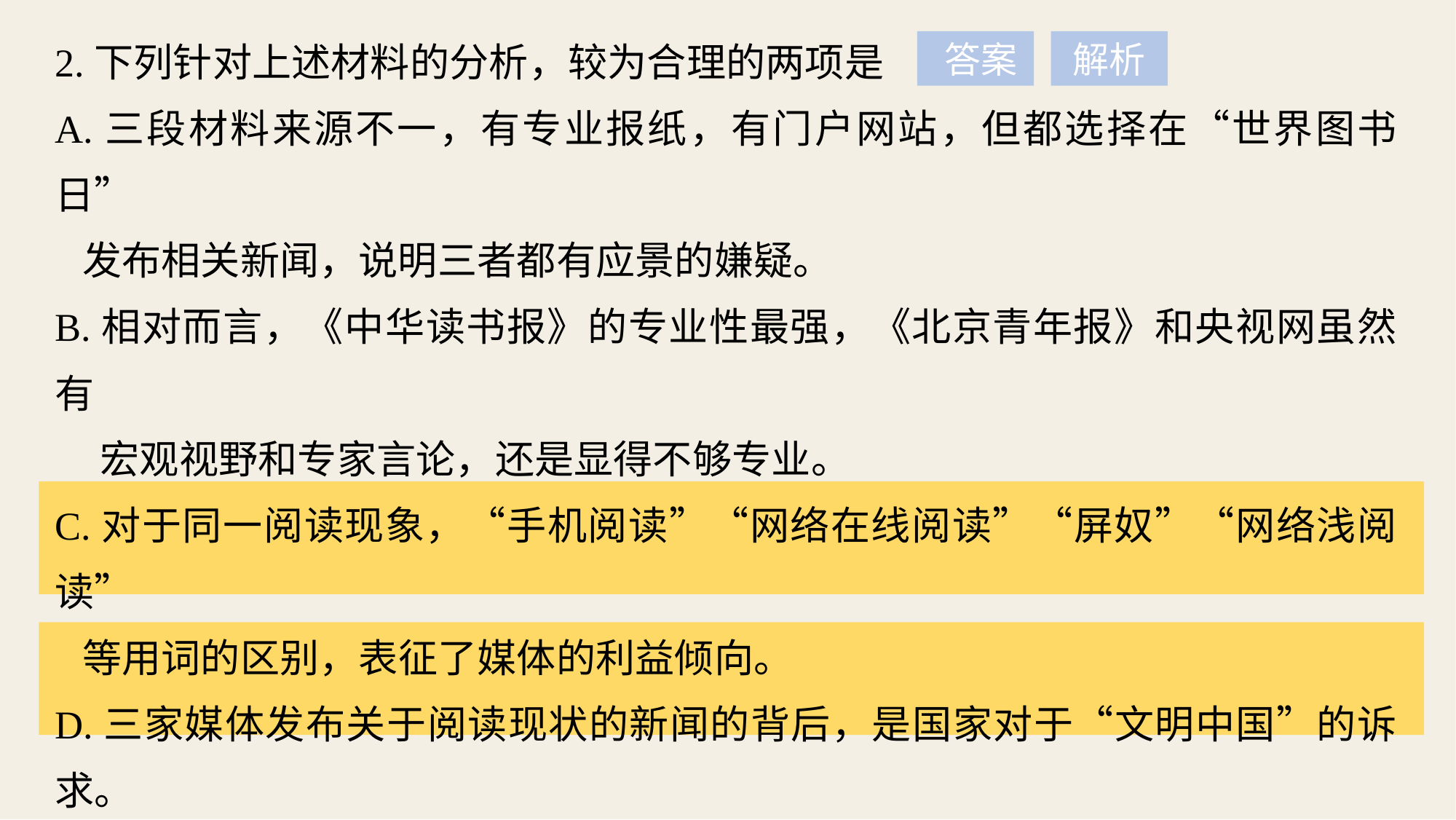

2.下列针对上述材料的分析，较为合理的两项是
A.三段材料来源不一，有专业报纸，有门户网站，但都选择在“世界图书日”
  发布相关新闻，说明三者都有应景的嫌疑。
B.相对而言，《中华读书报》的专业性最强，《北京青年报》和央视网虽然有
    宏观视野和专家言论，还是显得不够专业。
C.对于同一阅读现象，“手机阅读”“网络在线阅读”“屏奴”“网络浅阅读”
  等用词的区别，表征了媒体的利益倾向。
D.三家媒体发布关于阅读现状的新闻的背后，是国家对于“文明中国”的诉求。
    这说明三者都是国家的喉舌，服务全民。
E.三家媒体的读者群体不一样，为了适应读者，在用词和修饰风格上有各自的
    考虑，因而文字上的阅读感觉大不相同。
编者注 　“世界读书日”也叫“世界图书日”。
 答案
解析